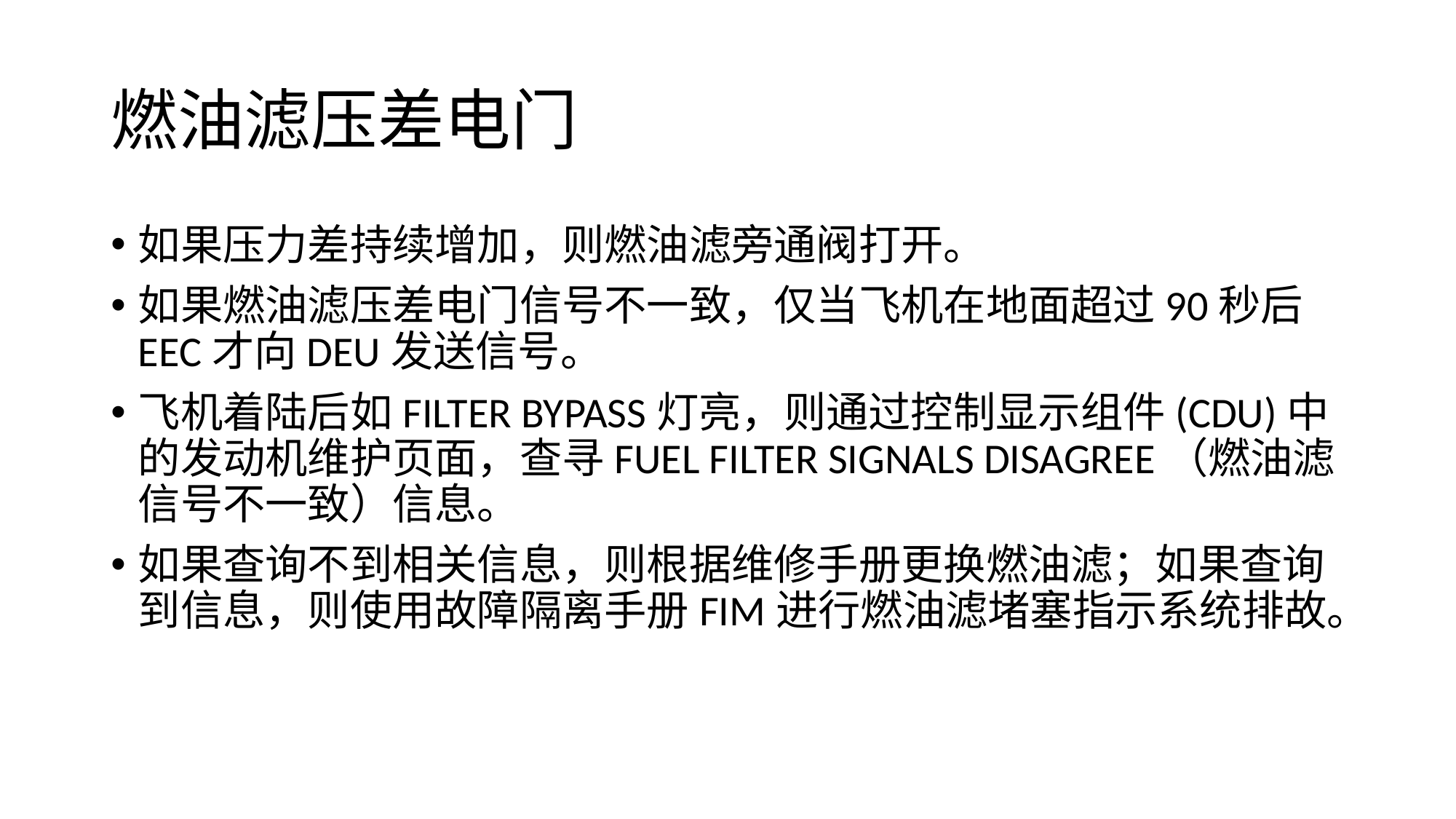

# 燃油滤压差电门
如果压力差持续增加，则燃油滤旁通阀打开。
如果燃油滤压差电门信号不一致，仅当飞机在地面超过90秒后EEC才向DEU发送信号。
飞机着陆后如FILTER BYPASS灯亮，则通过控制显示组件(CDU)中的发动机维护页面，查寻FUEL FILTER SIGNALS DISAGREE（燃油滤信号不一致）信息。
如果查询不到相关信息，则根据维修手册更换燃油滤；如果查询到信息，则使用故障隔离手册FIM进行燃油滤堵塞指示系统排故。